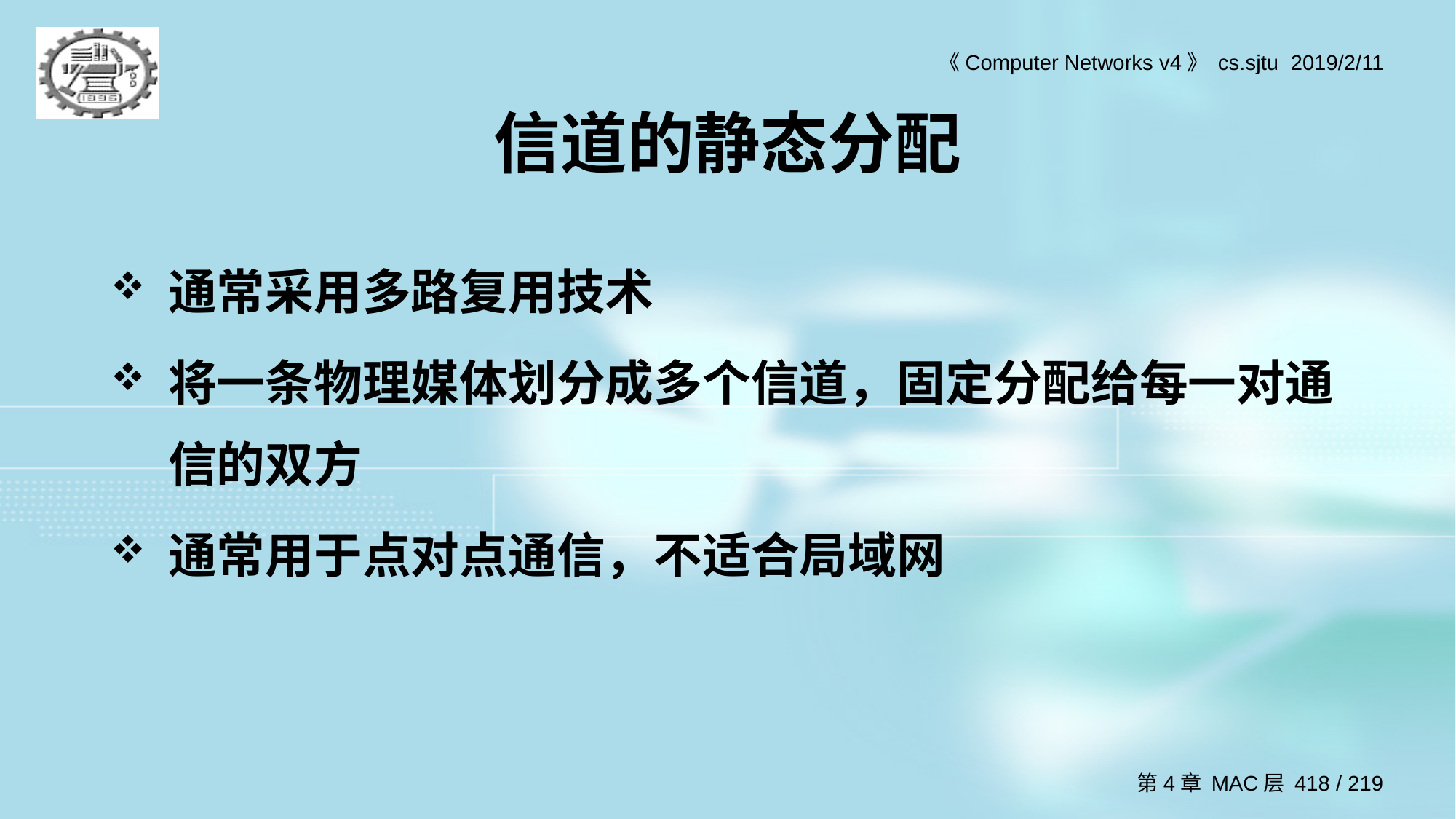

# 信道的静态分配
通常采用多路复用技术
将一条物理媒体划分成多个信道，固定分配给每一对通信的双方
通常用于点对点通信，不适合局域网